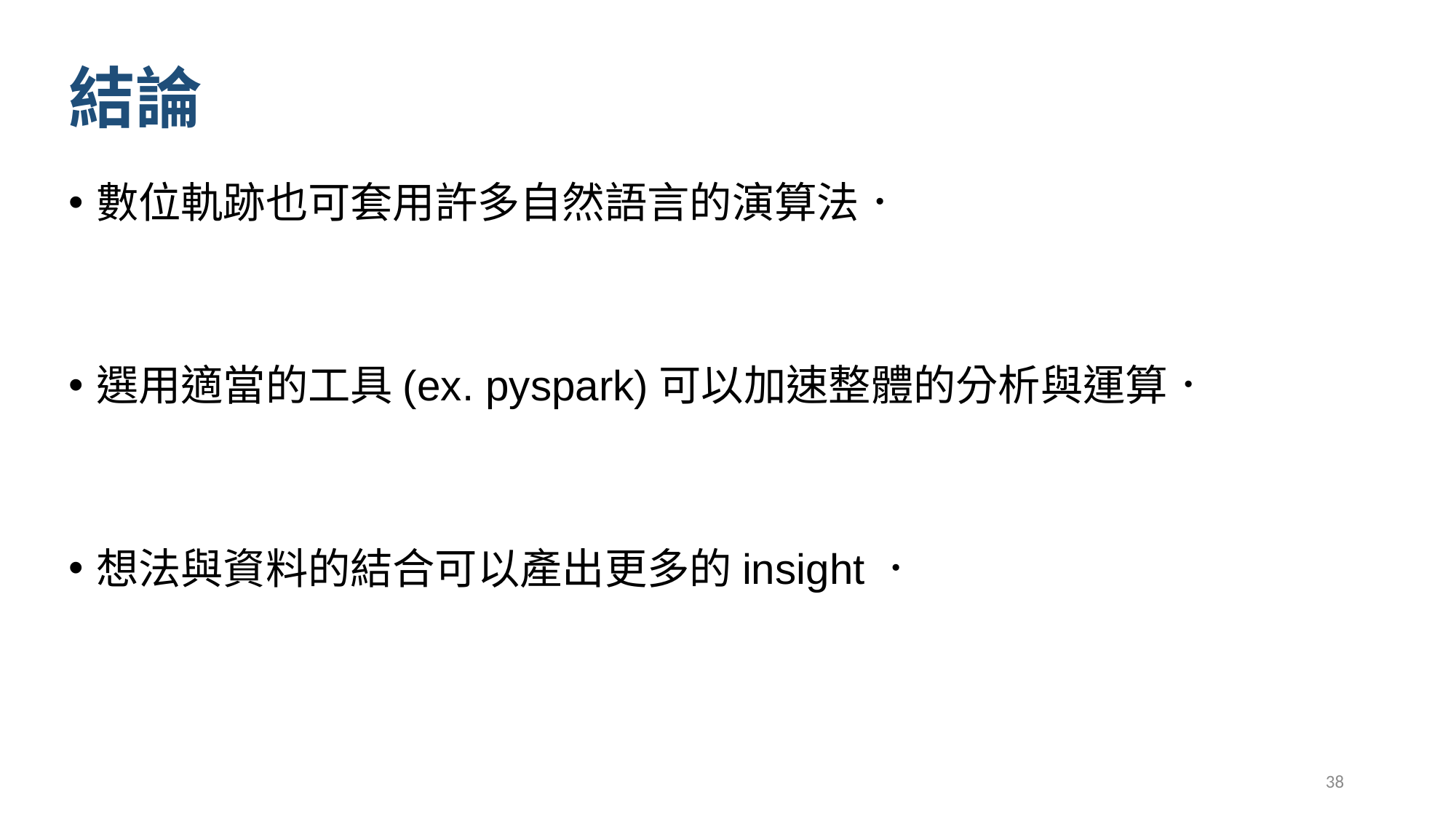

# 結論
數位軌跡也可套用許多自然語言的演算法．

選用適當的工具(ex. pyspark)可以加速整體的分析與運算．

想法與資料的結合可以產出更多的insight．

38